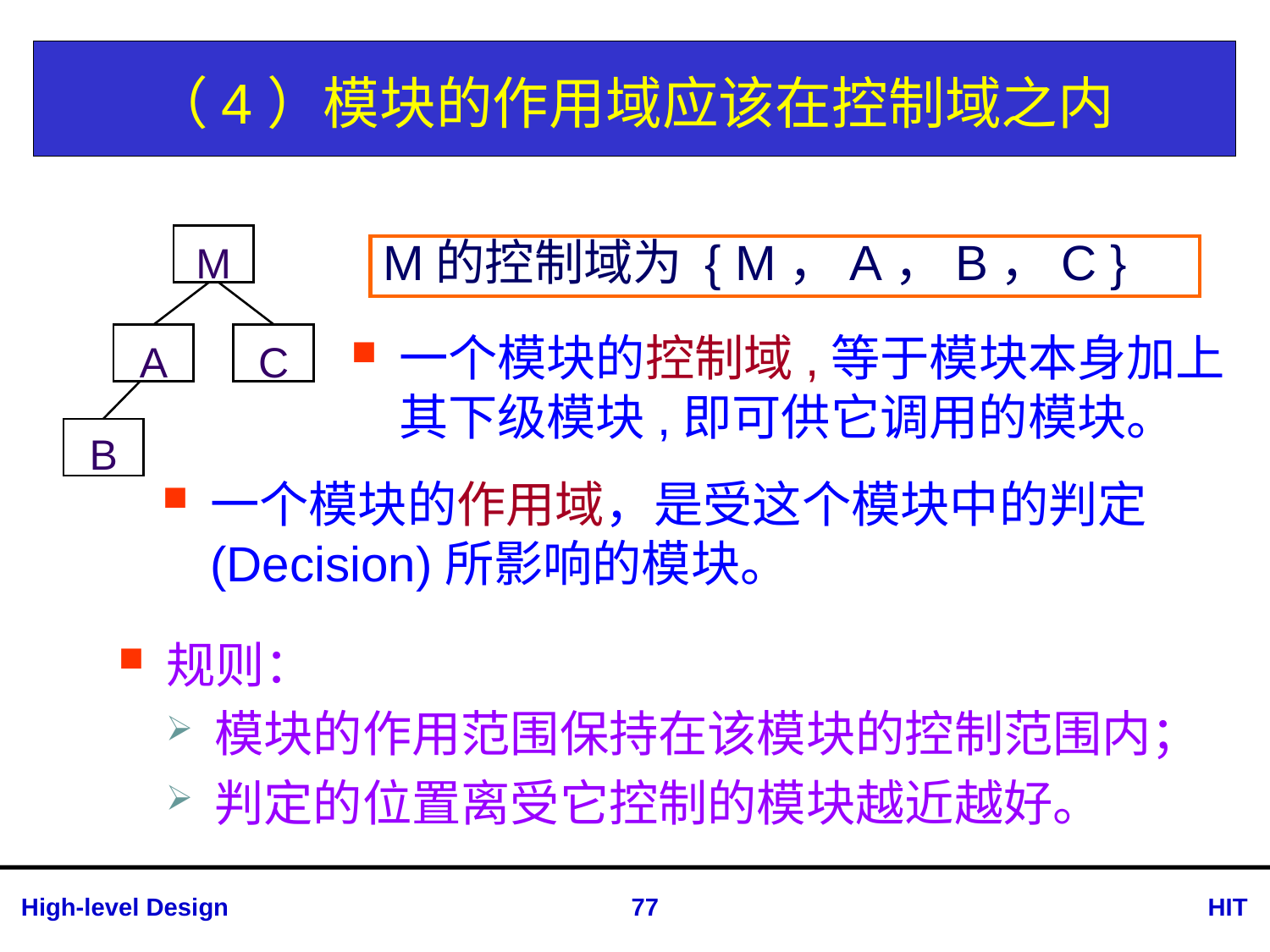

# （4）模块的作用域应该在控制域之内
M

A
C

B
M的控制域为 { M，A，B，C }
一个模块的控制域,等于模块本身加上其下级模块,即可供它调用的模块。
一个模块的作用域，是受这个模块中的判定(Decision)所影响的模块。
规则：
模块的作用范围保持在该模块的控制范围内；
判定的位置离受它控制的模块越近越好。